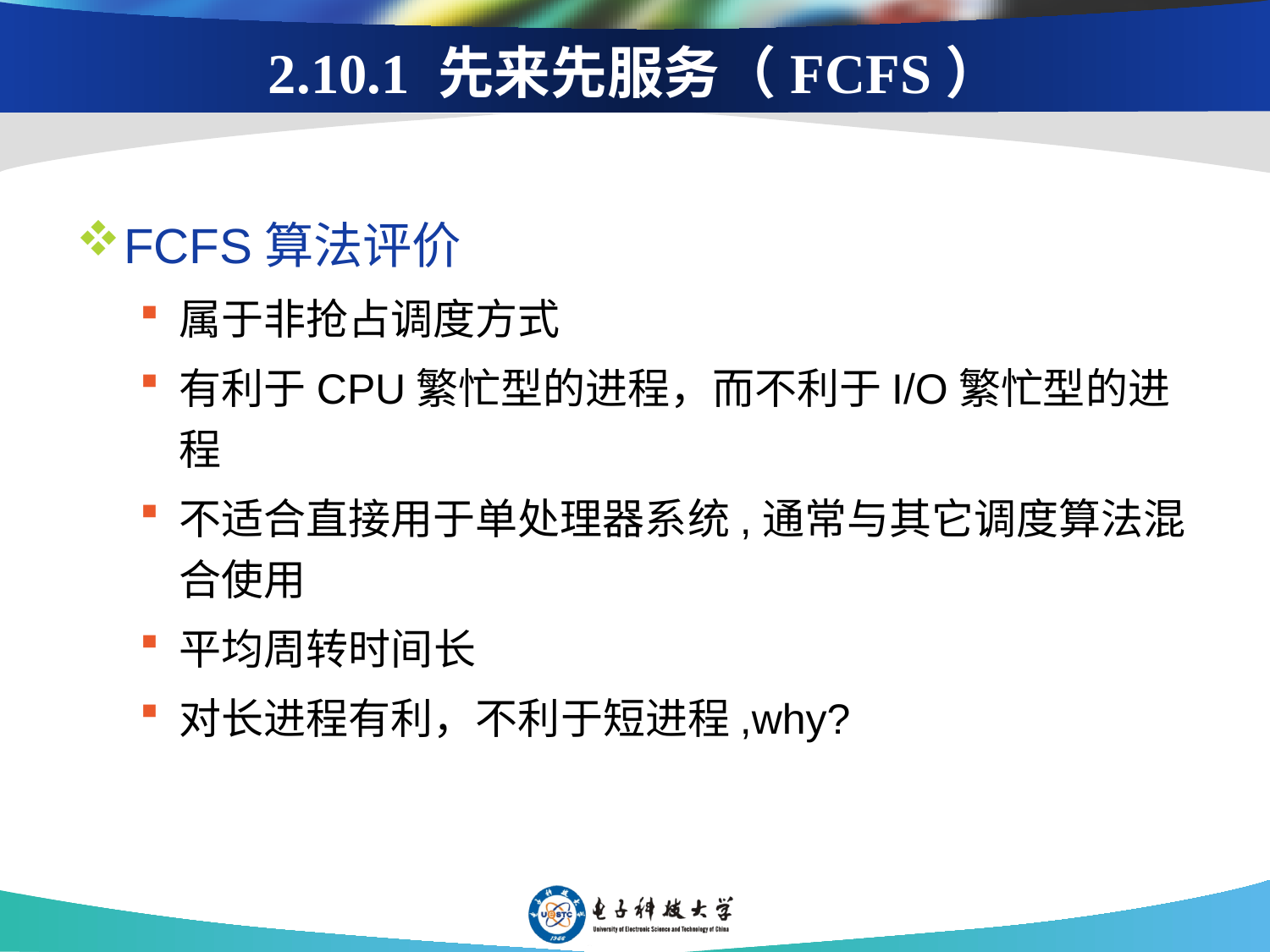

# 2.10.1 先来先服务（FCFS）
FCFS算法评价
属于非抢占调度方式
有利于CPU繁忙型的进程，而不利于I/O繁忙型的进程
不适合直接用于单处理器系统,通常与其它调度算法混合使用
平均周转时间长
对长进程有利，不利于短进程,why?